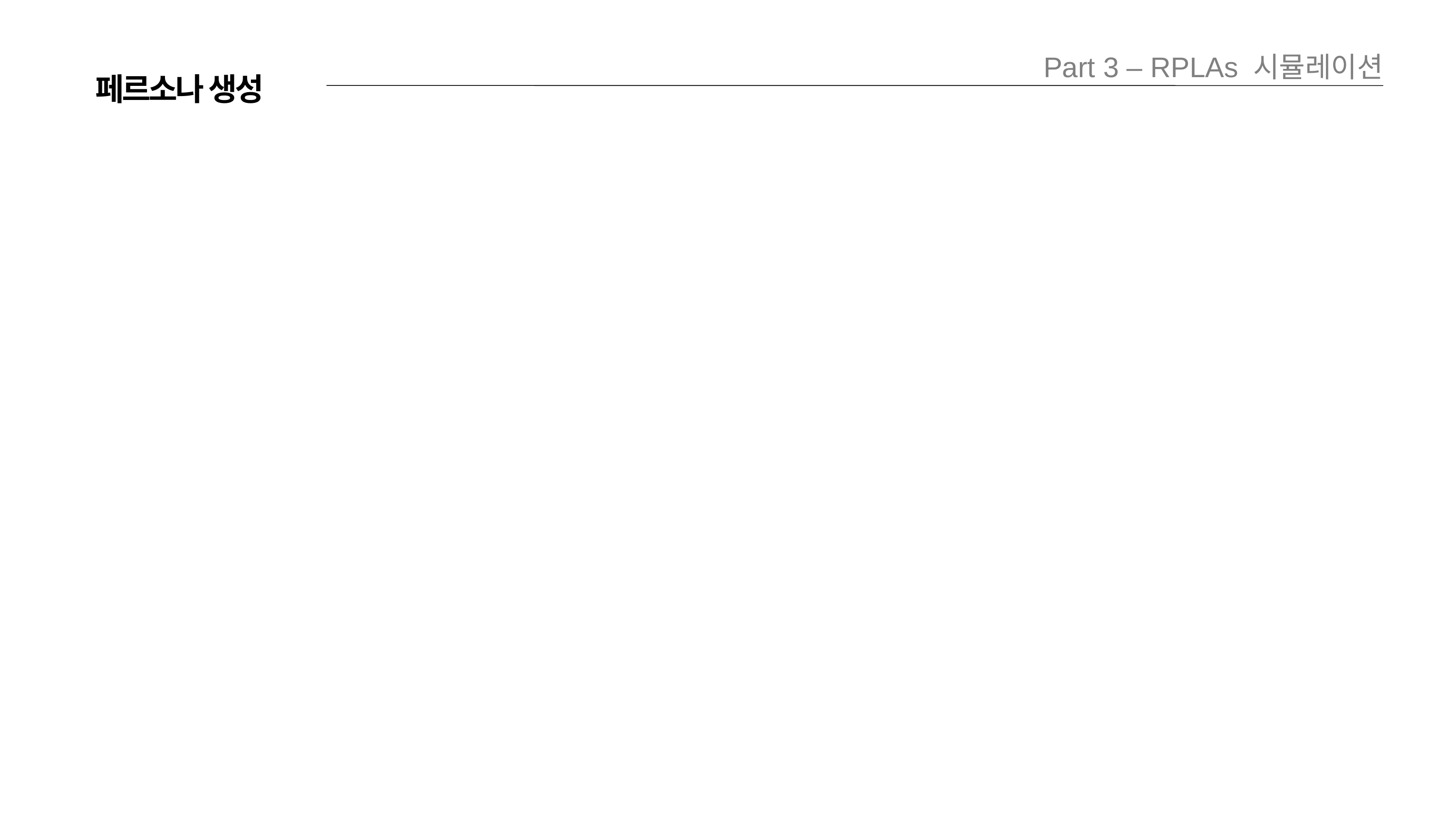

Part 3 – RPLAs 시뮬레이션

페르소나 생성